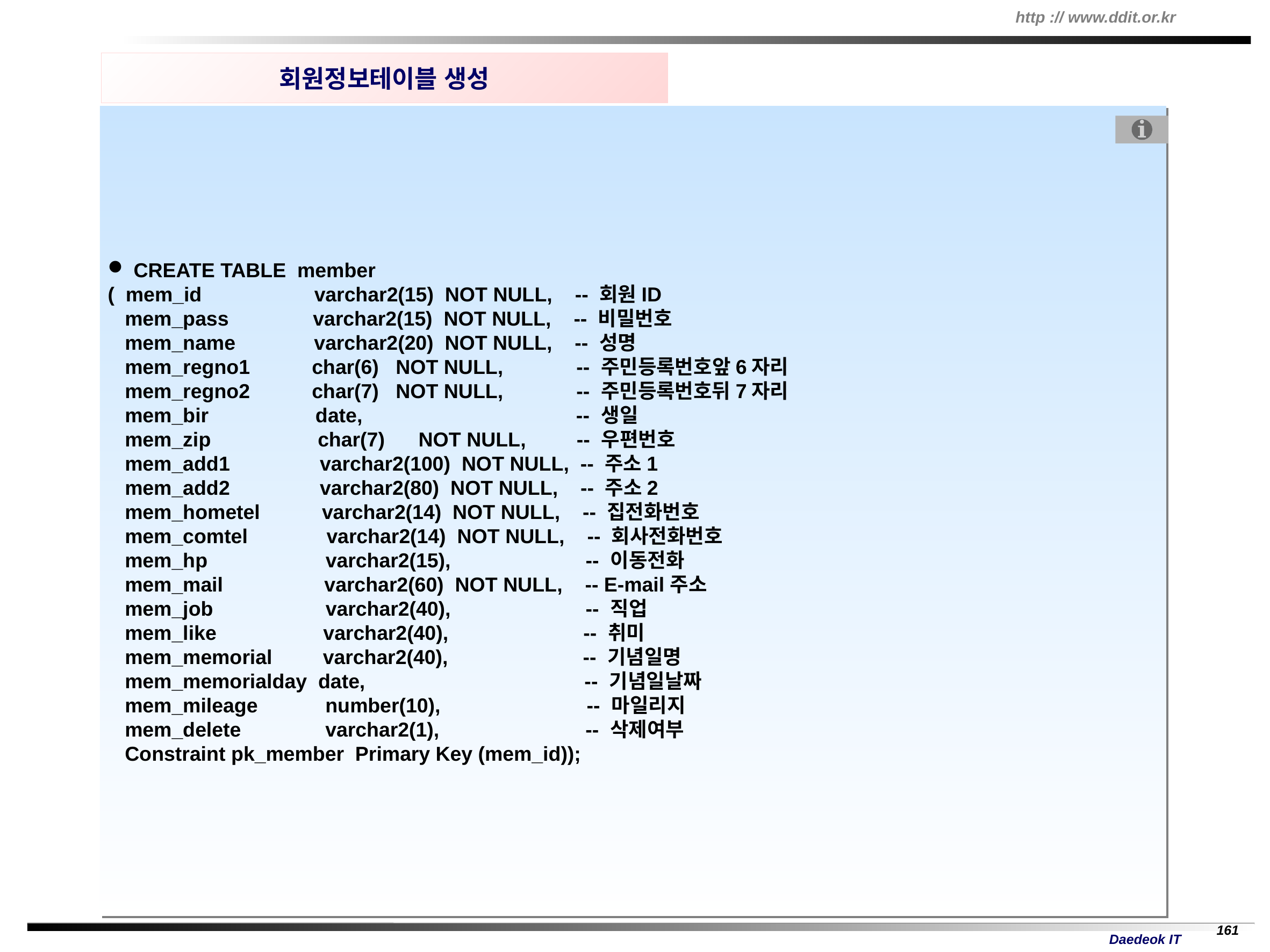

회원정보테이블 생성
 CREATE TABLE  member
(  mem_id                    varchar2(15)  NOT NULL,    -- 회원ID
   mem_pass               varchar2(15)  NOT NULL,    -- 비밀번호
   mem_name              varchar2(20)  NOT NULL,    -- 성명
   mem_regno1           char(6)   NOT NULL,             -- 주민등록번호앞6자리
   mem_regno2           char(7)   NOT NULL,             -- 주민등록번호뒤7자리
   mem_bir                   date,                                      -- 생일
   mem_zip                   char(7)      NOT NULL,         -- 우편번호
   mem_add1                varchar2(100)  NOT NULL,  -- 주소1
   mem_add2                varchar2(80)  NOT NULL,    -- 주소2
   mem_hometel           varchar2(14)  NOT NULL,    -- 집전화번호
   mem_comtel              varchar2(14)  NOT NULL,    -- 회사전화번호
   mem_hp                     varchar2(15),                        -- 이동전화
   mem_mail                  varchar2(60)  NOT NULL,    -- E-mail주소
   mem_job                    varchar2(40),                        -- 직업
   mem_like                   varchar2(40),                        -- 취미
   mem_memorial         varchar2(40),                        -- 기념일명
   mem_memorialday  date,                                       -- 기념일날짜
   mem_mileage            number(10),                          -- 마일리지
   mem_delete               varchar2(1),                          -- 삭제여부
   Constraint pk_member  Primary Key (mem_id));